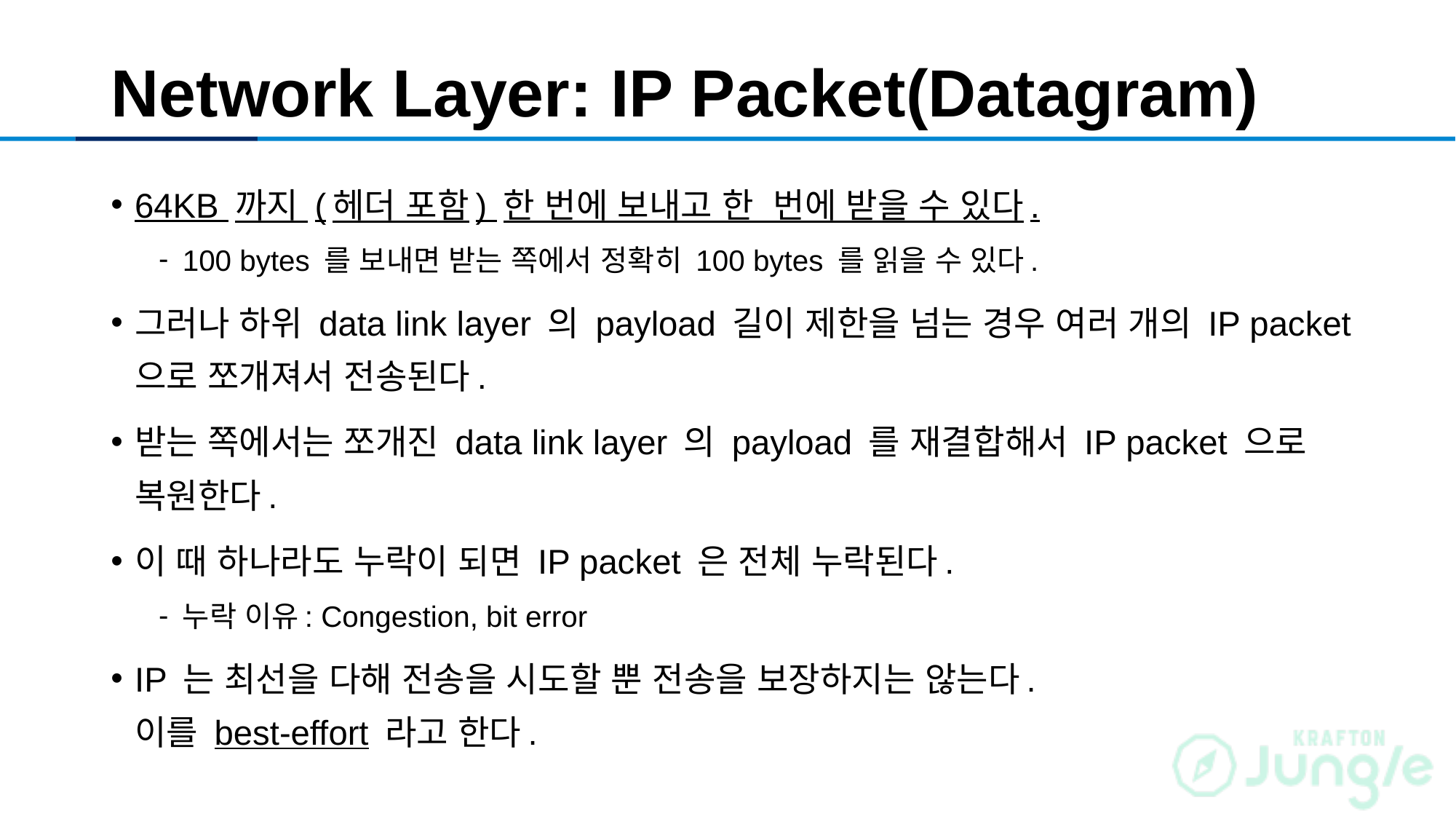

# Network Layer: IP Packet(Datagram)
64KB 까지 (헤더 포함) 한 번에 보내고 한  번에 받을 수 있다.
100 bytes 를 보내면 받는 쪽에서 정확히 100 bytes 를 읽을 수 있다.
그러나 하위 data link layer 의 payload 길이 제한을 넘는 경우 여러 개의 IP packet 으로 쪼개져서 전송된다.
받는 쪽에서는 쪼개진 data link layer 의 payload 를 재결합해서 IP packet 으로 복원한다.
이 때 하나라도 누락이 되면 IP packet 은 전체 누락된다.
누락 이유: Congestion, bit error
IP 는 최선을 다해 전송을 시도할 뿐 전송을 보장하지는 않는다.
이를 best-effort 라고 한다.